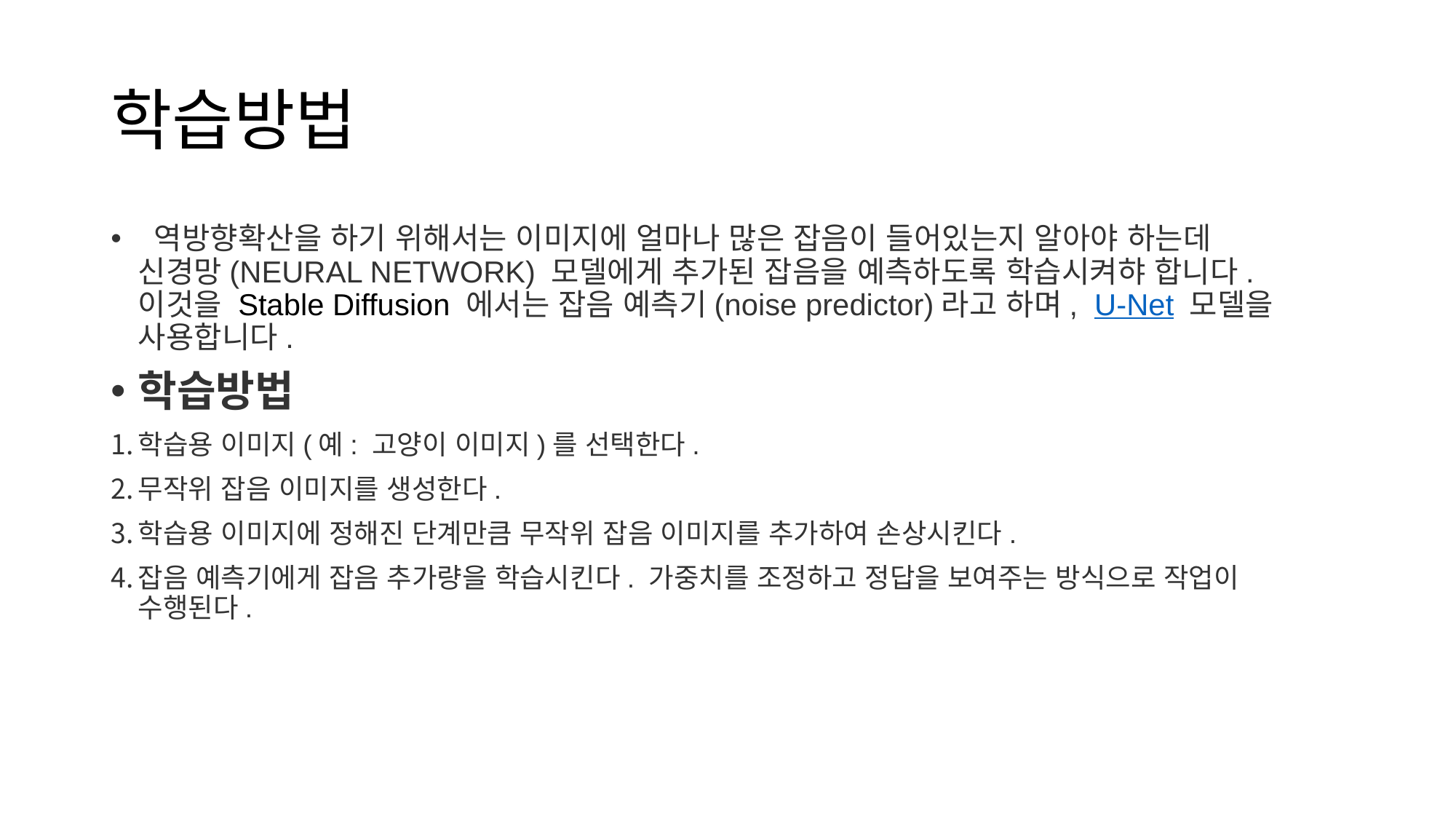

# 학습방법
 역방향확산을 하기 위해서는 이미지에 얼마나 많은 잡음이 들어있는지 알아야 하는데       신경망(NEURAL NETWORK) 모델에게 추가된 잡음을 예측하도록 학습시켜햐 합니다.   이것을 Stable Diffusion 에서는 잡음 예측기(noise predictor)라고 하며,  U-Net 모델을 사용합니다.
학습방법
학습용 이미지(예: 고양이 이미지)를 선택한다.
무작위 잡음 이미지를 생성한다.
학습용 이미지에 정해진 단계만큼 무작위 잡음 이미지를 추가하여 손상시킨다.
잡음 예측기에게 잡음 추가량을 학습시킨다. 가중치를 조정하고 정답을 보여주는 방식으로 작업이 수행된다.